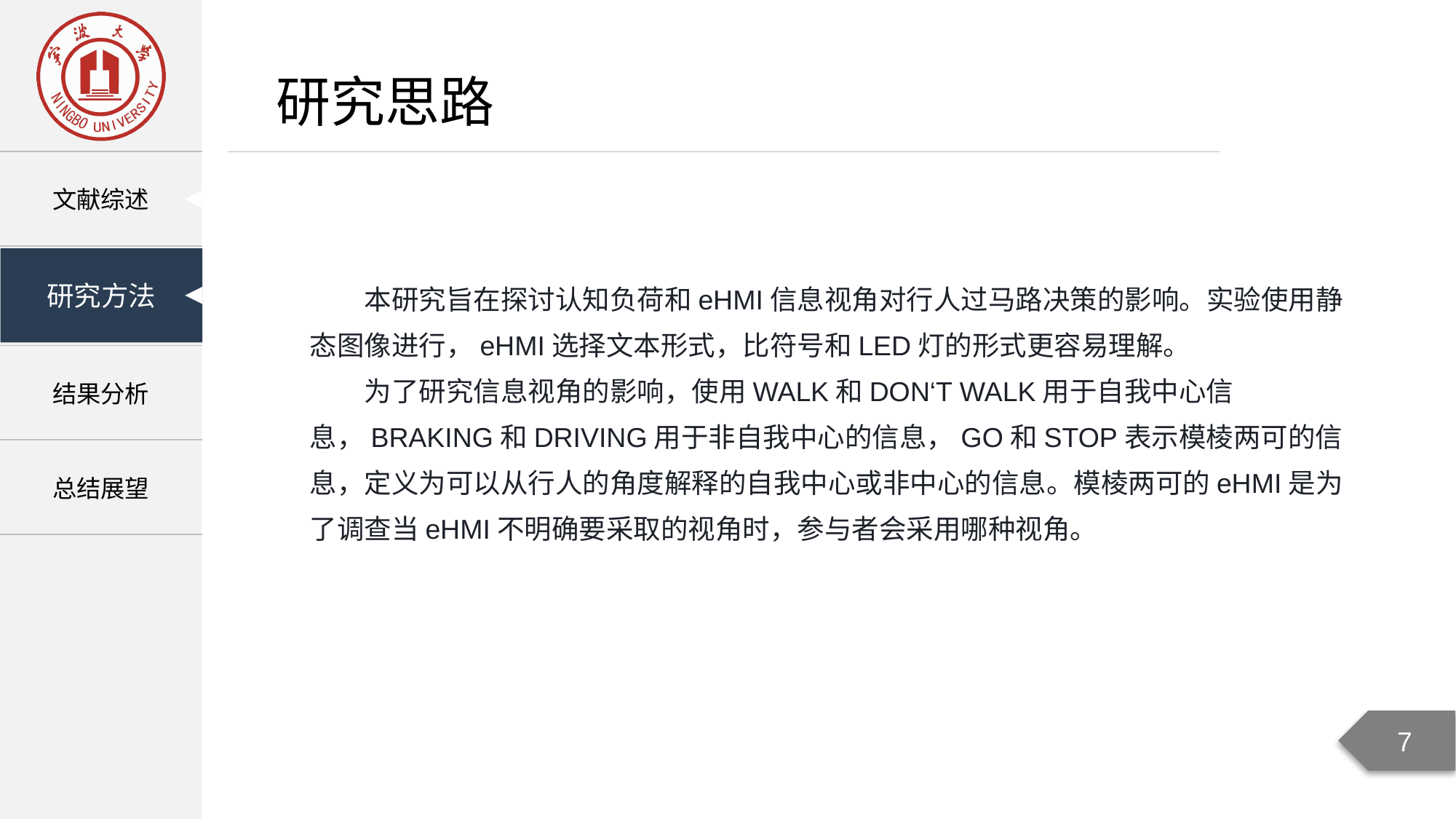

研究思路
本研究旨在探讨认知负荷和eHMI信息视角对行人过马路决策的影响。实验使用静态图像进行，eHMI选择文本形式，比符号和LED灯的形式更容易理解。
为了研究信息视角的影响，使用WALK和DON‘T WALK用于自我中心信息，BRAKING和DRIVING用于非自我中心的信息，GO和STOP表示模棱两可的信息，定义为可以从行人的角度解释的自我中心或非中心的信息。模棱两可的eHMI是为了调查当eHMI不明确要采取的视角时，参与者会采用哪种视角。